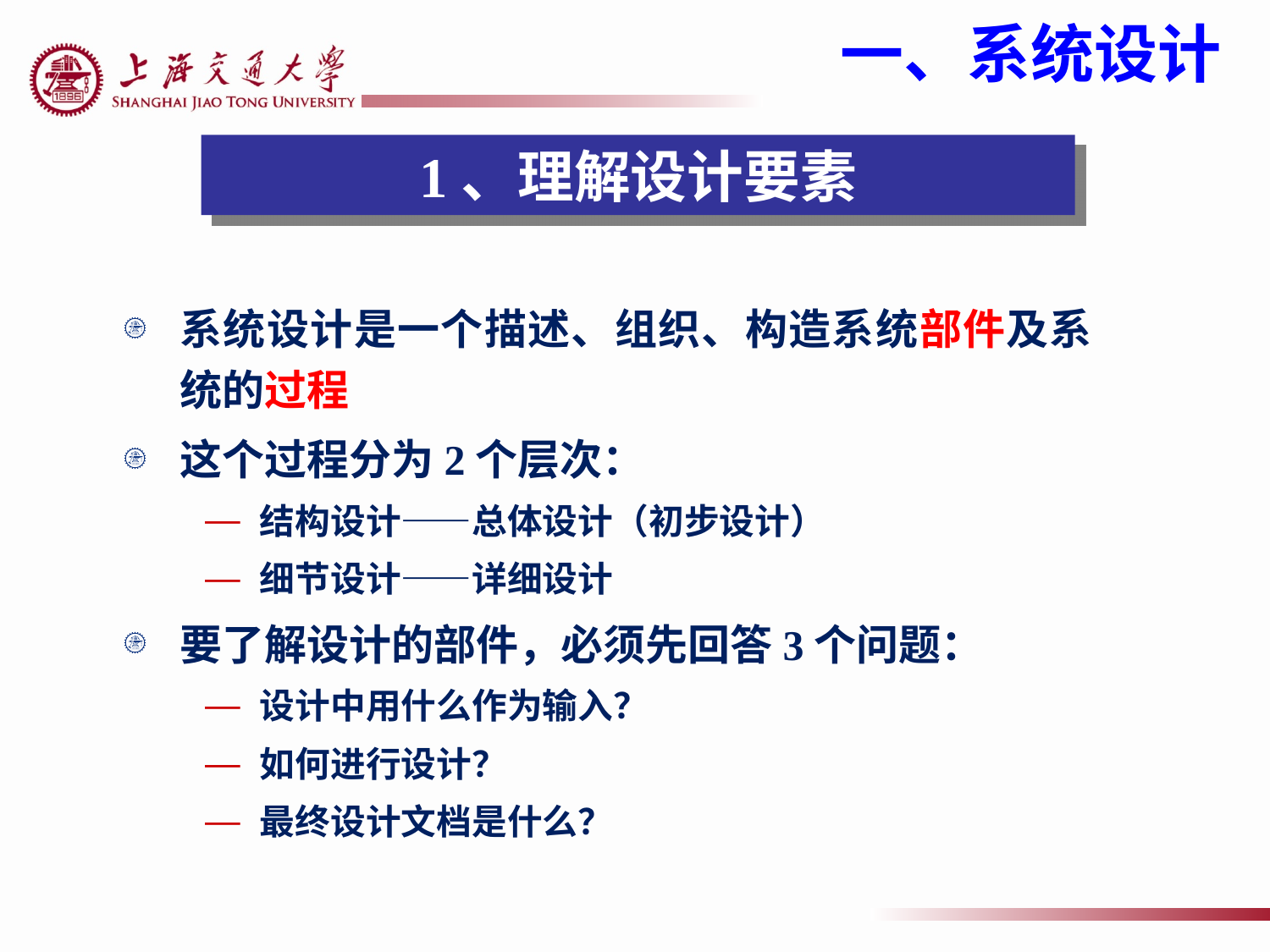

一、系统设计
1、理解设计要素
系统设计是一个描述、组织、构造系统部件及系统的过程
这个过程分为2个层次：
结构设计——总体设计（初步设计）
细节设计——详细设计
要了解设计的部件，必须先回答3个问题：
设计中用什么作为输入？
如何进行设计？
最终设计文档是什么？